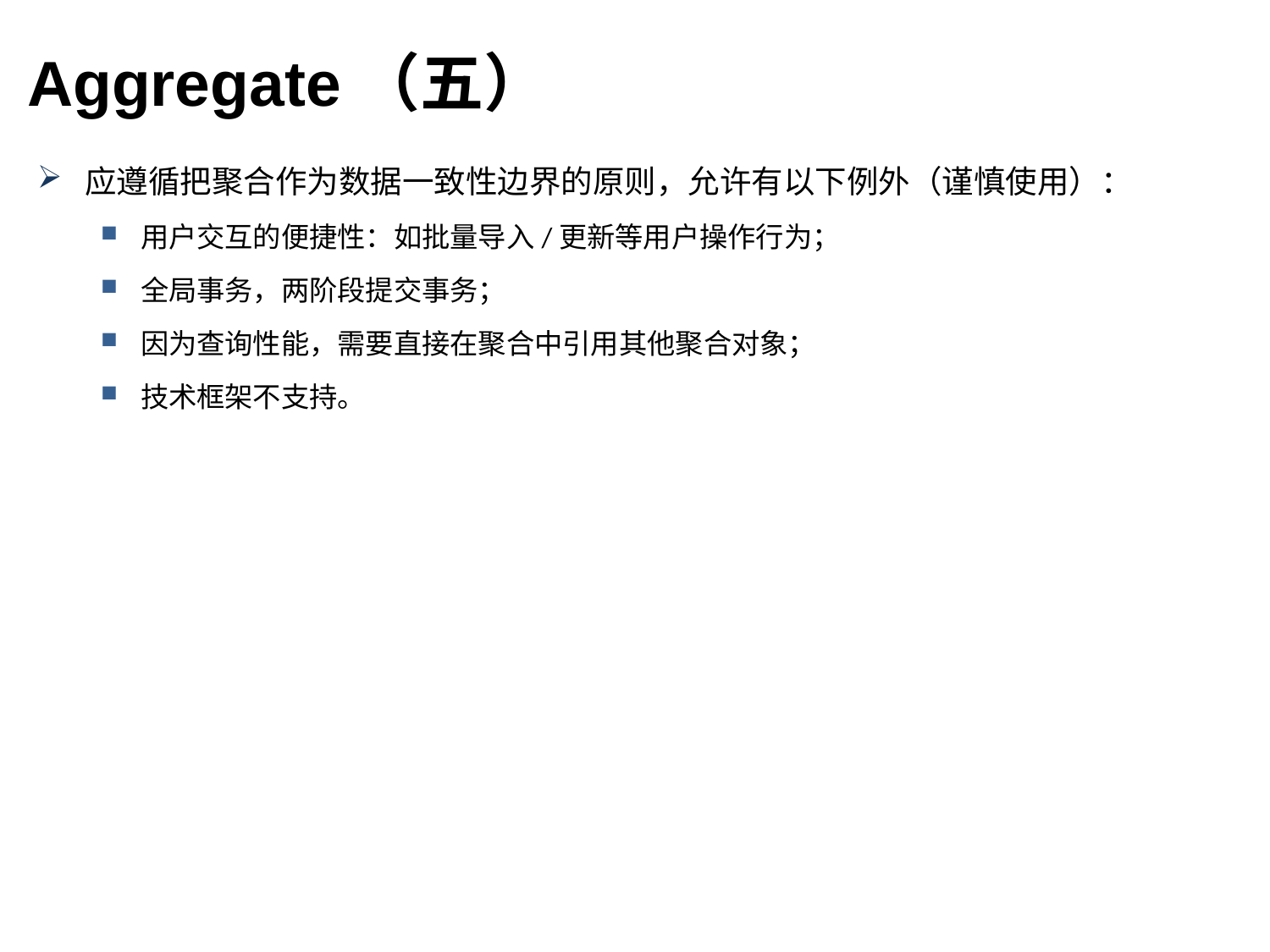

Aggregate（五）
应遵循把聚合作为数据一致性边界的原则，允许有以下例外（谨慎使用）：
用户交互的便捷性：如批量导入/更新等用户操作行为；
全局事务，两阶段提交事务；
因为查询性能，需要直接在聚合中引用其他聚合对象；
技术框架不支持。